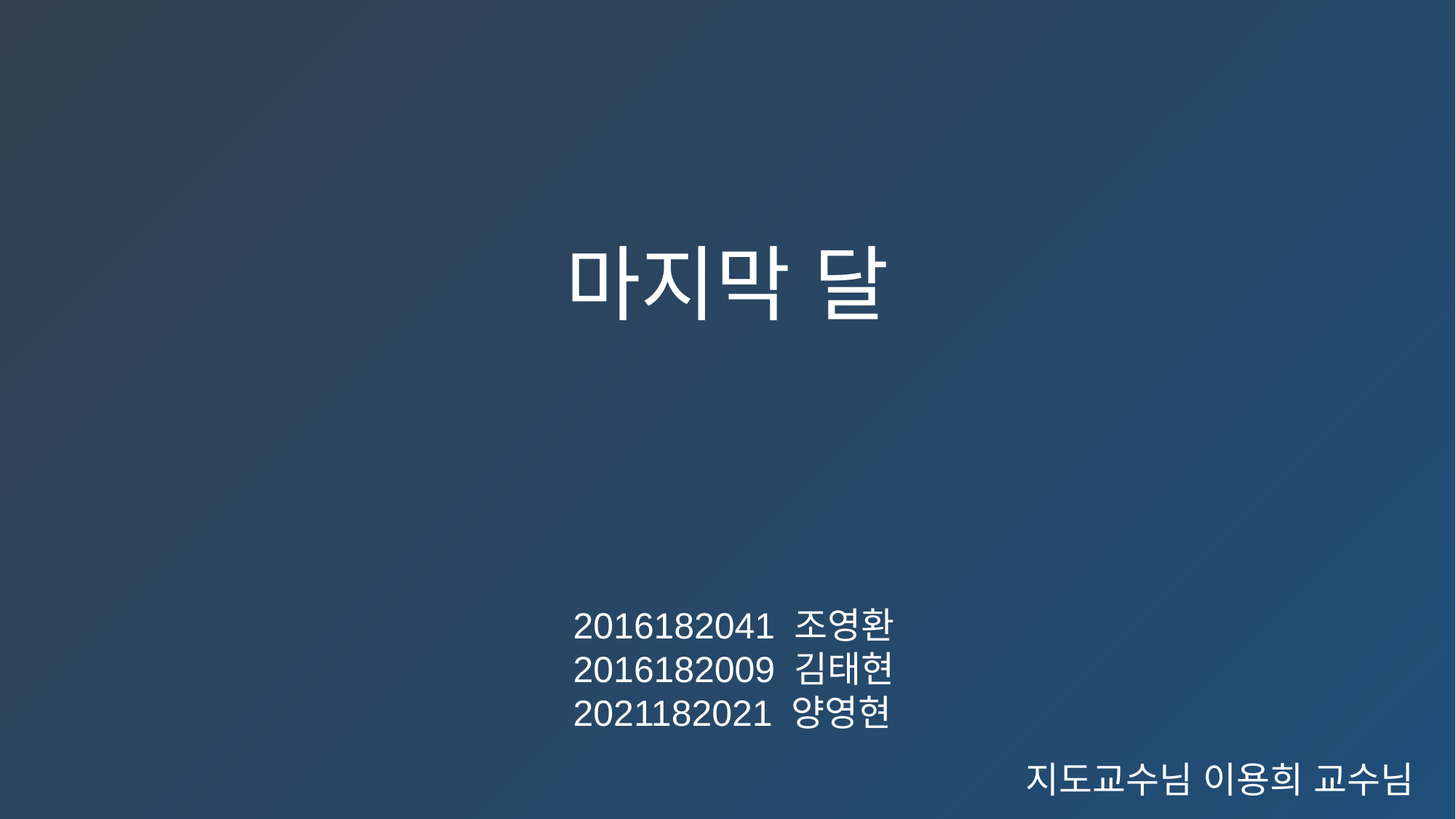

마지막 달
2016182041 조영환
2016182009 김태현
2021182021 양영현
지도교수님 이용희 교수님